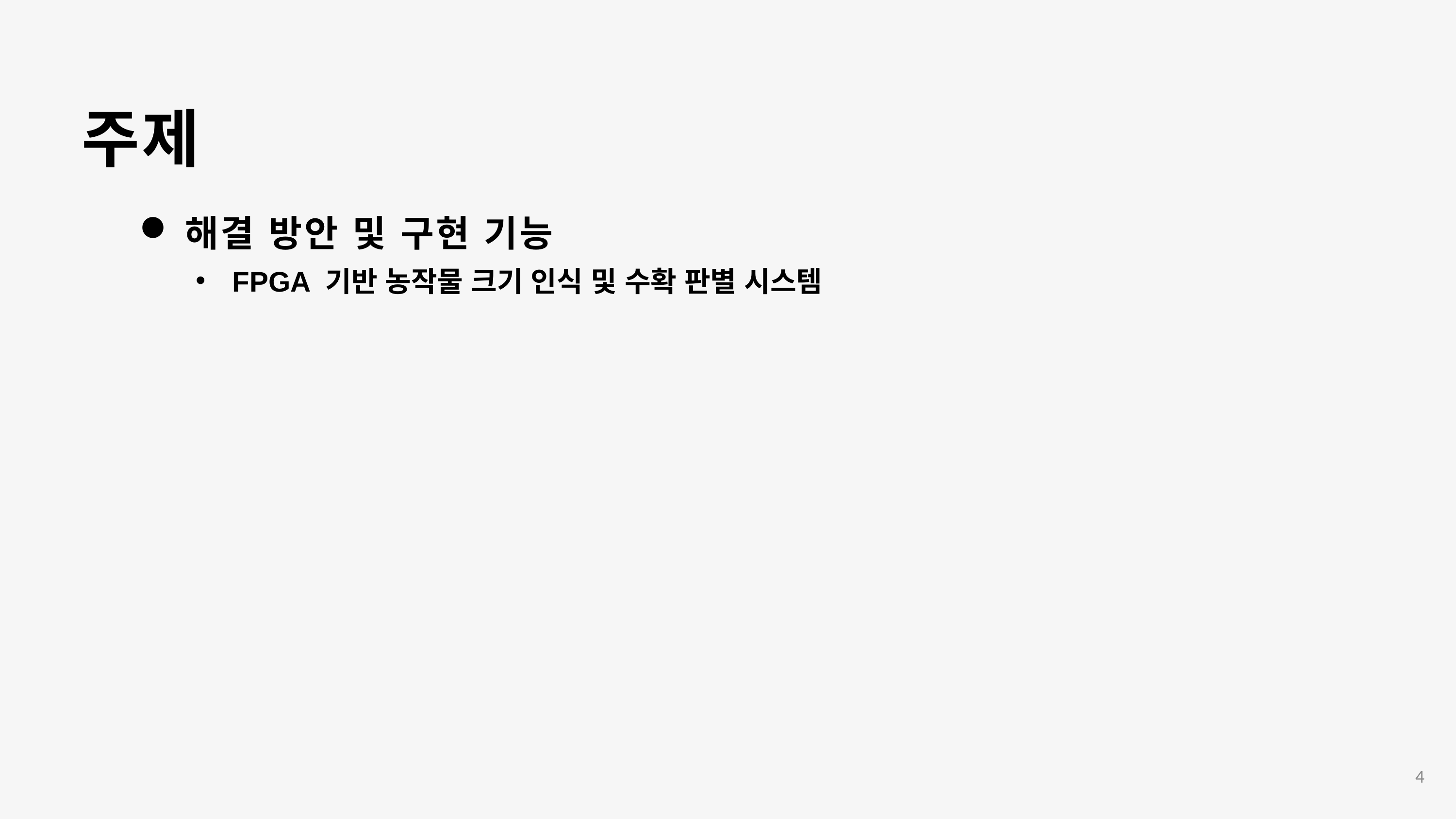

주제
해결 방안 및 구현 기능
FPGA 기반 농작물 크기 인식 및 수확 판별 시스템
4